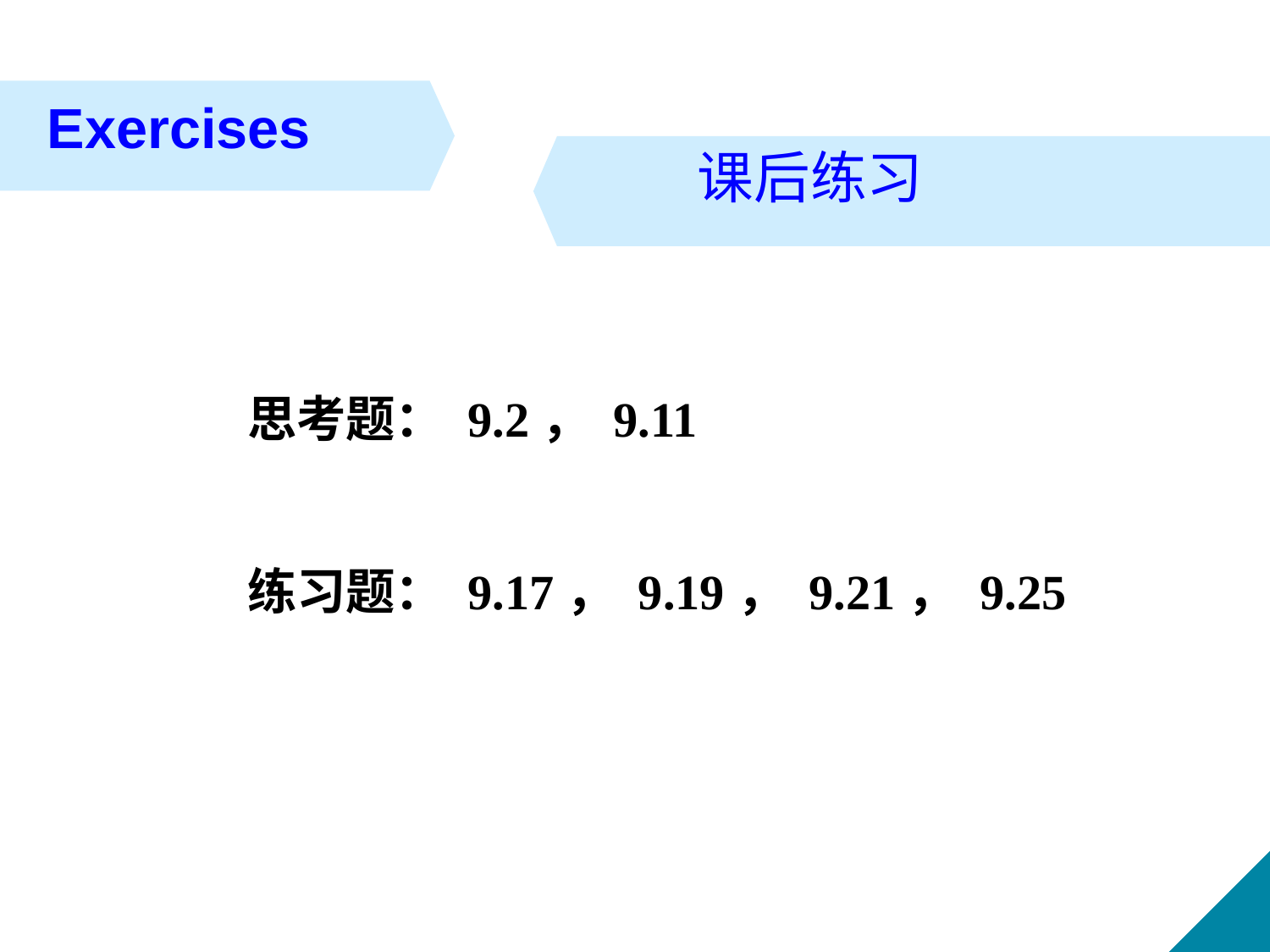

Exercises
课后练习
思考题： 9.2， 9.11
练习题： 9.17， 9.19， 9.21， 9.25